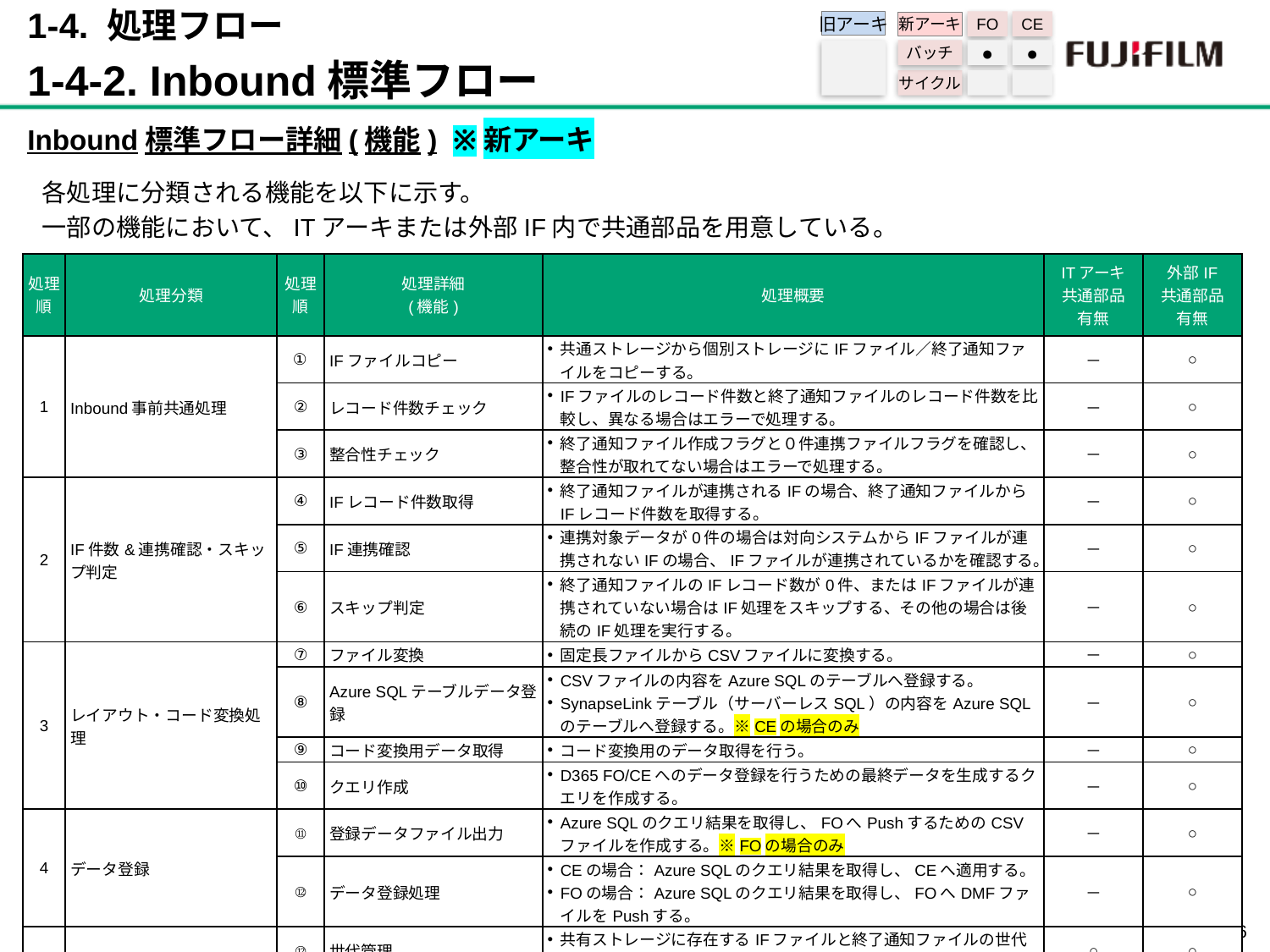

1-4. 処理フロー
1-4-2. Inbound標準フロー
旧アーキ
FO
CE
新アーキ
バッチ
●
●
サイクル

Inbound標準フロー詳細(機能)  ※新アーキ
各処理に分類される機能を以下に示す。
一部の機能において、ITアーキまたは外部IF内で共通部品を用意している。

| 処理 順 | 処理分類 | 処理 順 | 処理詳細 (機能) | 処理概要 | ITアーキ 共通部品 有無 | 外部IF 共通部品 有無 |
| --- | --- | --- | --- | --- | --- | --- |
| 1 | Inbound事前共通処理 | ① | IFファイルコピー | 共通ストレージから個別ストレージにIFファイル／終了通知ファイルをコピーする。 | － | ○ |
|  |  | ② | レコード件数チェック | IFファイルのレコード件数と終了通知ファイルのレコード件数を比較し、異なる場合はエラーで処理する。 | － | ○ |
|  |  | ③ | 整合性チェック | 終了通知ファイル作成フラグと０件連携ファイルフラグを確認し、整合性が取れてない場合はエラーで処理する。 | － | ○ |
| 2 | IF件数&連携確認・スキップ判定 | ④ | IFレコード件数取得 | 終了通知ファイルが連携されるIFの場合、終了通知ファイルからIFレコード件数を取得する。 | － | ○ |
|  |  | ⑤ | IF連携確認 | 連携対象データが0件の場合は対向システムからIFファイルが連携されないIFの場合、IFファイルが連携されているかを確認する。 | － | ○ |
|  |  | ⑥ | スキップ判定 | 終了通知ファイルのIFレコード数が0件、またはIFファイルが連携されていない場合はIF処理をスキップする、その他の場合は後続のIF処理を実行する。 | － | ○ |
| 3 | レイアウト・コード変換処理 | ⑦ | ファイル変換 | 固定長ファイルからCSVファイルに変換する。 | － | ○ |
|  |  | ⑧ | Azure SQLテーブルデータ登録 | CSVファイルの内容をAzure SQLのテーブルへ登録する。 SynapseLinkテーブル（サーバーレスSQL）の内容をAzure SQLのテーブルへ登録する。※CEの場合のみ | － | ○ |
|  |  | ⑨ | コード変換用データ取得 | コード変換用のデータ取得を行う。 | － | ○ |
|  |  | ⑩ | クエリ作成 | D365 FO/CEへのデータ登録を行うための最終データを生成するクエリを作成する。 | － | ○ |
| 4 | データ登録 | ⑪ | 登録データファイル出力 | Azure SQLのクエリ結果を取得し、FOへPushするためのCSVファイルを作成する。※FOの場合のみ | － | ○ |
|  |  | ⑫ | データ登録処理 | CEの場合：Azure SQLのクエリ結果を取得し、CEへ適用する。 FOの場合：Azure SQLのクエリ結果を取得し、FOへDMFファイルをPushする。 | － | ○ |
| 5 | Inbound事後共通処理 | ⑫ | 世代管理 | 共有ストレージに存在するIFファイルと終了通知ファイルの世代管理処理を行う。 | ○ | ○ |
|  |  | ⑬ | 作業ファイル削除 | 指定した個別ストレージ内の作業ファイルを削除する。 | － | ○ |
36